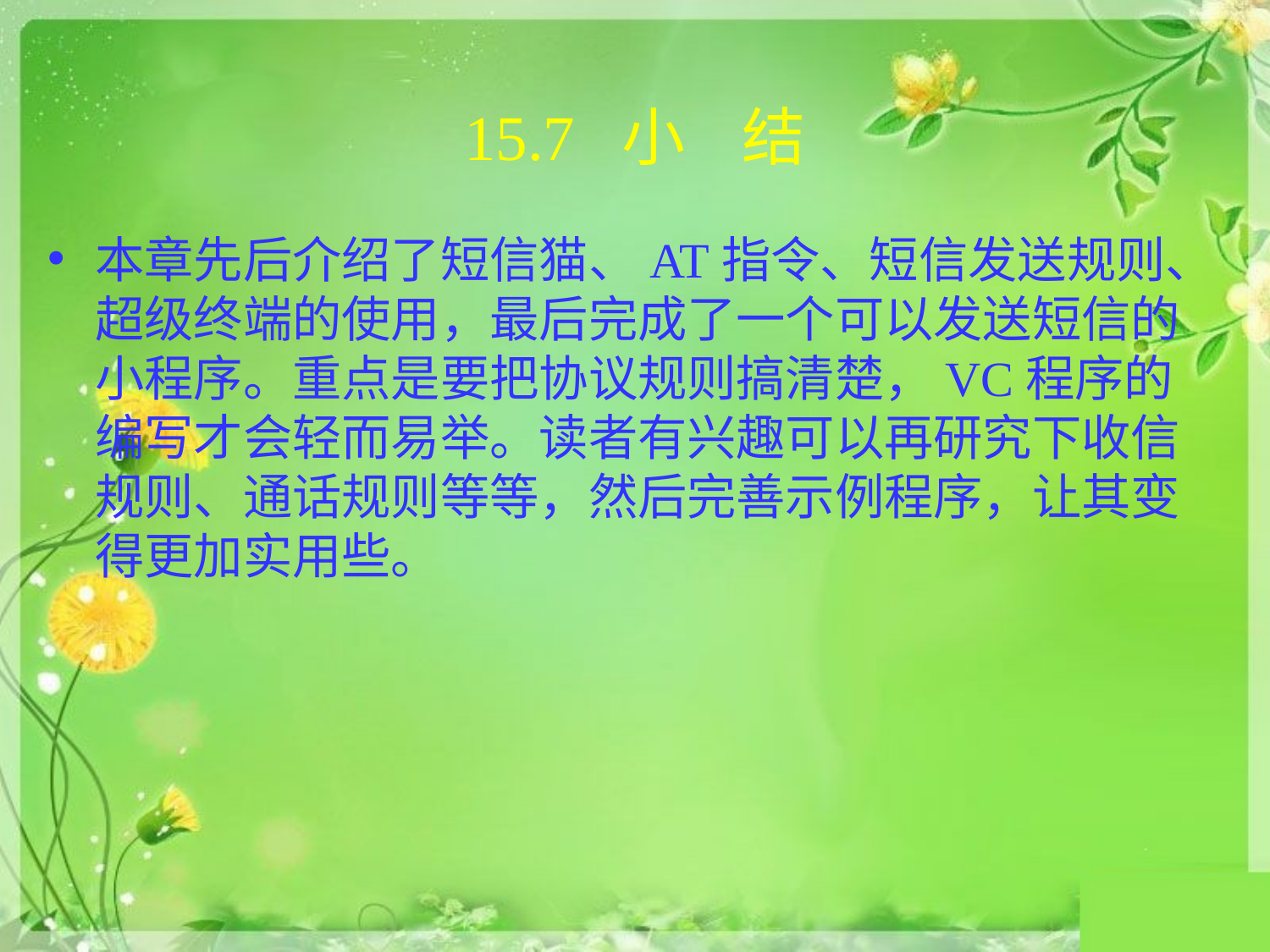

# 15.7  小    结
本章先后介绍了短信猫、AT指令、短信发送规则、超级终端的使用，最后完成了一个可以发送短信的小程序。重点是要把协议规则搞清楚，VC程序的编写才会轻而易举。读者有兴趣可以再研究下收信规则、通话规则等等，然后完善示例程序，让其变得更加实用些。